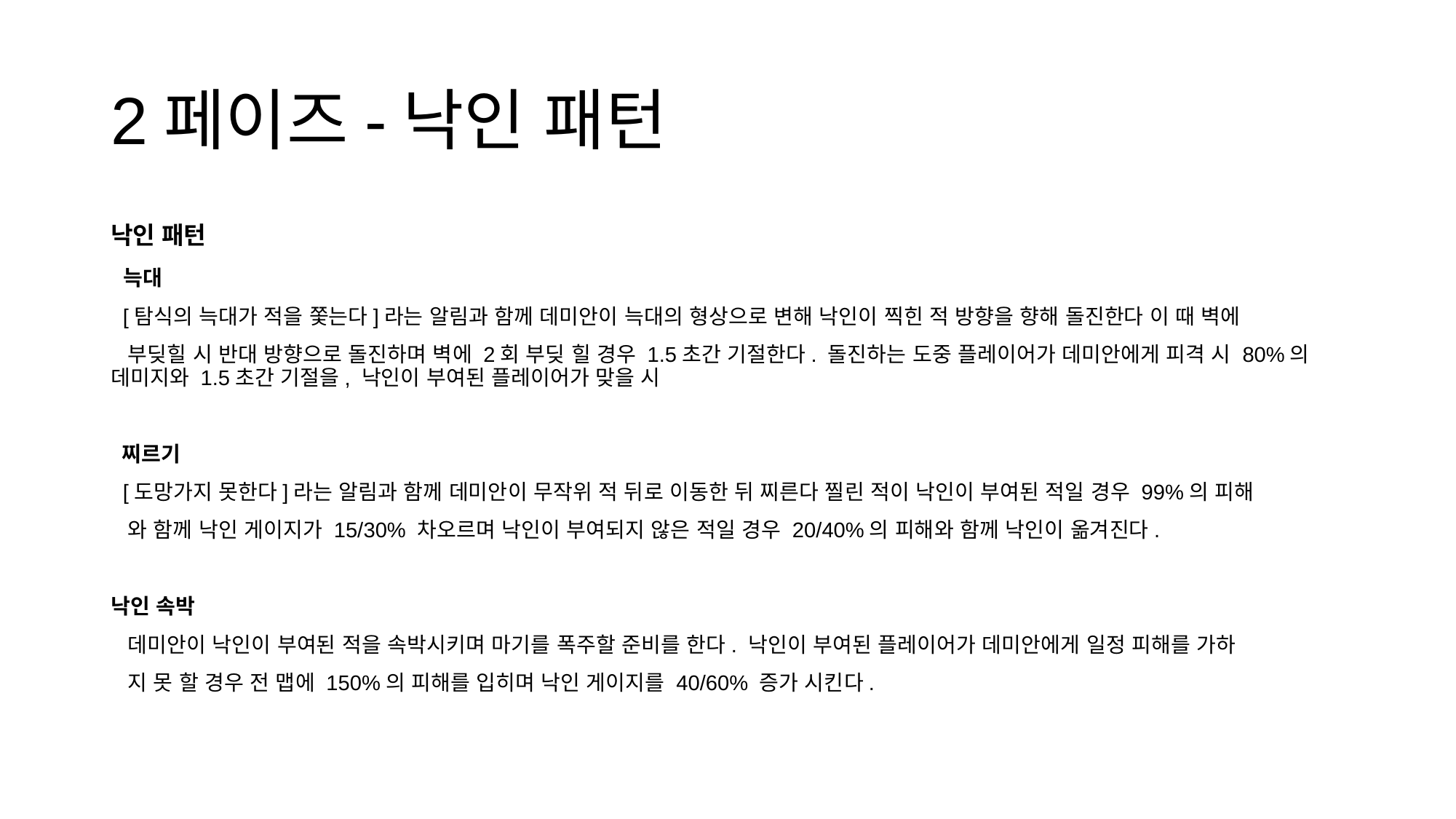

# 2페이즈-낙인 패턴
낙인 패턴
 늑대
  [탐식의 늑대가 적을 쫓는다]라는 알림과 함께 데미안이 늑대의 형상으로 변해 낙인이 찍힌 적 방향을 향해 돌진한다 이 때 벽에
  부딪힐 시 반대 방향으로 돌진하며 벽에 2회 부딪 힐 경우 1.5초간 기절한다. 돌진하는 도중 플레이어가 데미안에게 피격 시 80%의 데미지와 1.5초간 기절을, 낙인이 부여된 플레이어가 맞을 시

 찌르기
  [도망가지 못한다]라는 알림과 함께 데미안이 무작위 적 뒤로 이동한 뒤 찌른다 찔린 적이 낙인이 부여된 적일 경우 99%의 피해
  와 함께 낙인 게이지가 15/30% 차오르며 낙인이 부여되지 않은 적일 경우 20/40%의 피해와 함께 낙인이 옮겨진다.

낙인 속박
  데미안이 낙인이 부여된 적을 속박시키며 마기를 폭주할 준비를 한다. 낙인이 부여된 플레이어가 데미안에게 일정 피해를 가하
  지 못 할 경우 전 맵에 150%의 피해를 입히며 낙인 게이지를 40/60% 증가 시킨다.